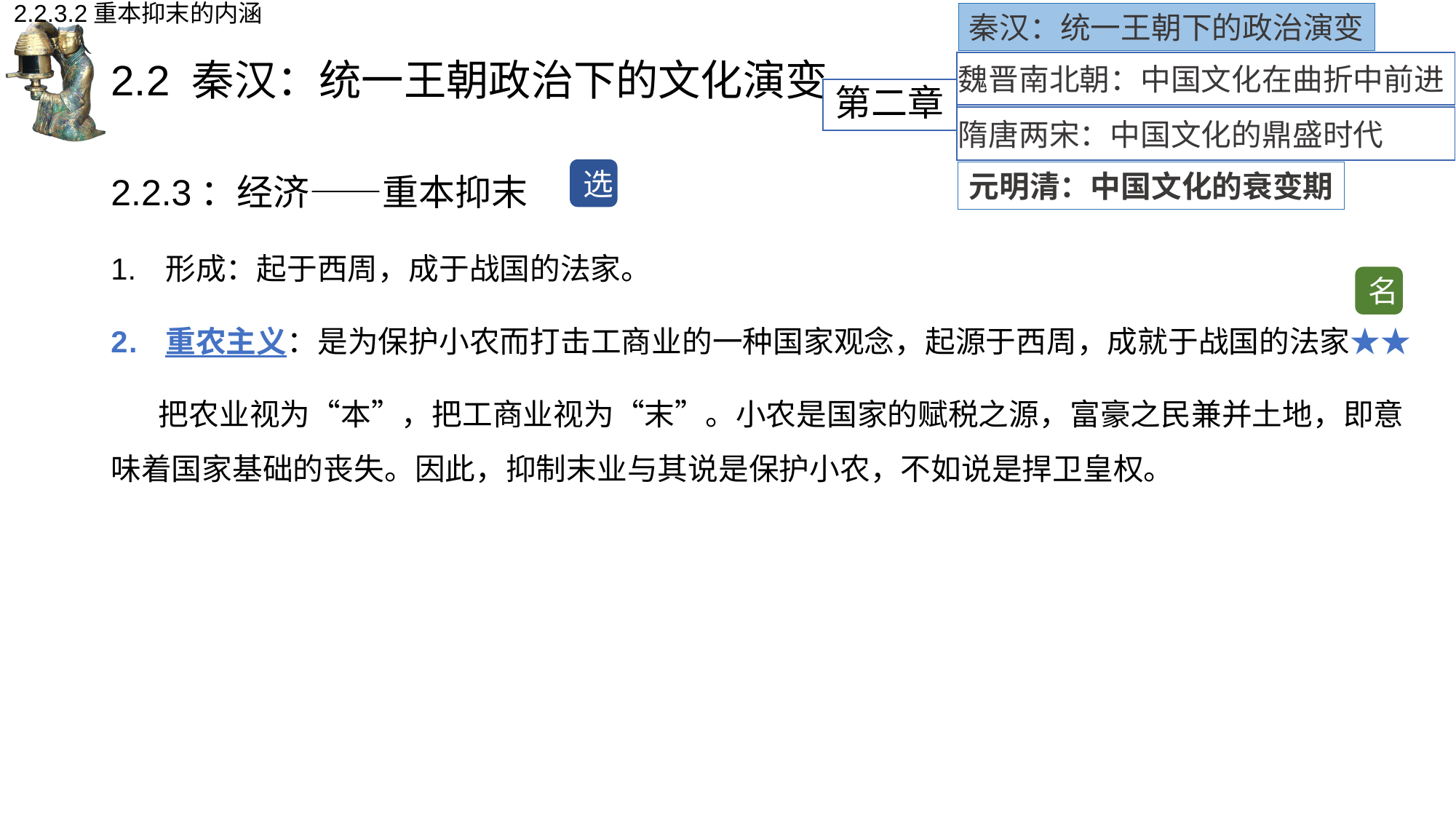

2.2.3.2重本抑末的内涵
秦汉：统一王朝下的政治演变
# 2.2 秦汉：统一王朝政治下的文化演变
魏晋南北朝：中国文化在曲折中前进
第二章
隋唐两宋：中国文化的鼎盛时代
2.2.3：经济——重本抑末
形成：起于西周，成于战国的法家。
重农主义：是为保护小农而打击工商业的一种国家观念，起源于西周，成就于战国的法家★★
      把农业视为“本”，把工商业视为“末”。小农是国家的赋税之源，富豪之民兼并土地，即意味着国家基础的丧失。因此，抑制末业与其说是保护小农，不如说是捍卫皇权。
选
元明清：中国文化的衰变期
名
18